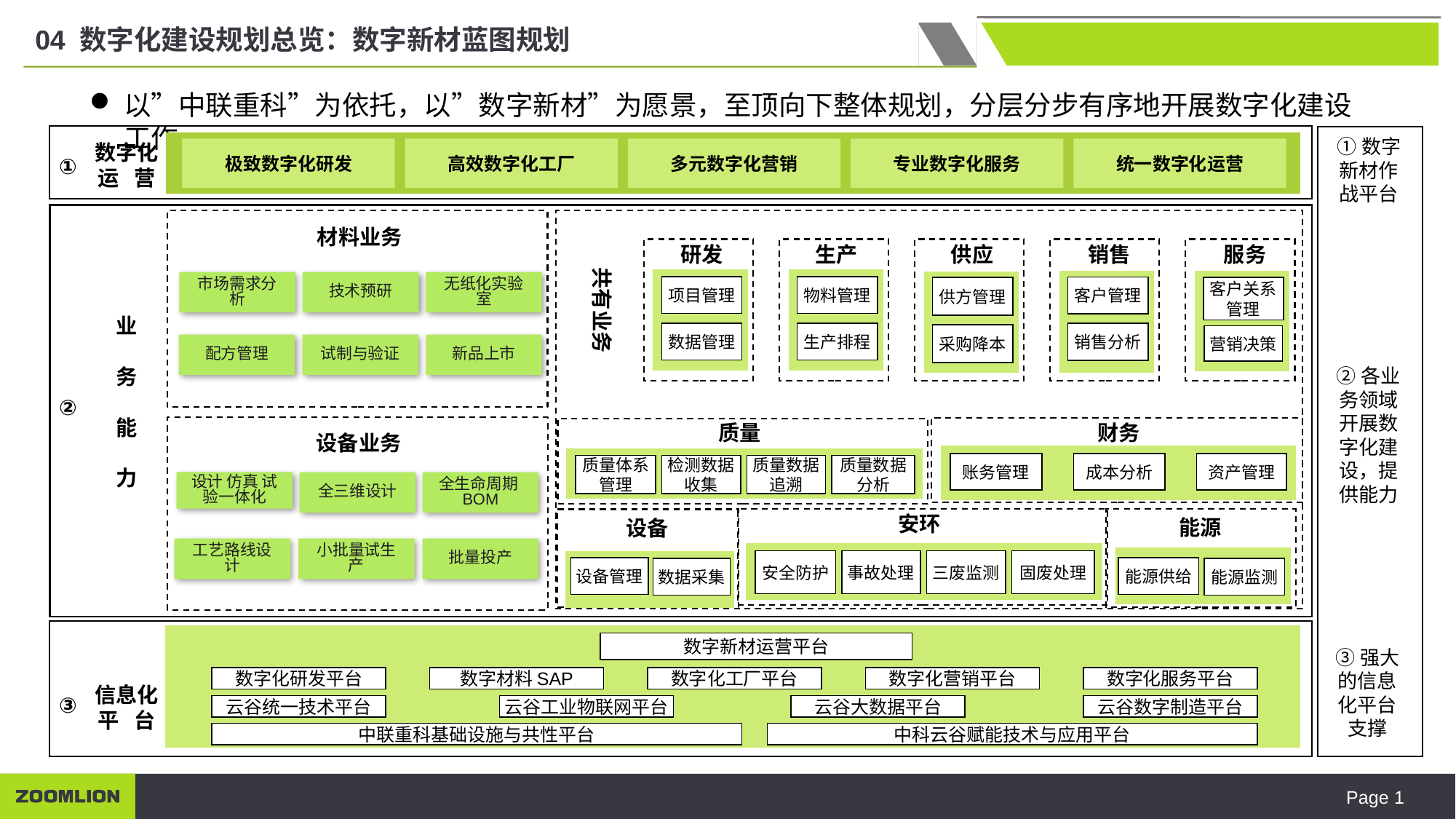

04 数字化建设规划总览：数字新材蓝图规划
以”中联重科”为依托，以”数字新材”为愿景，至顶向下整体规划，分层分步有序地开展数字化建设工作。

①数字新材作战平台
②各业务领域开展数字化建设，提供能力
③强大的信息化平台支撑

数字化
运   营
极致数字化研发
高效数字化工厂
多元数字化营销
专业数字化服务
统一数字化运营
①

材料业务
共有业务

研发

项目管理
数据管理

生产

物料管理
生产排程

供应

供方管理
采购降本

销售

客户管理
销售分析

服务

客户关系管理
营销决策
市场需求分析
技术预研
无纸化实验室
业

务

能

力
配方管理
试制与验证
新品上市
②

财务

账务管理
成本分析
资产管理

质量

质量体系管理
检测数据收集
质量数据追溯
质量数据分析
设备业务
设计 仿真 试验一体化
全三维设计
全生命周期BOM

能源

能源供给
能源监测

设备

设备管理
数据采集

安环

安全防护
事故处理
三废监测
固废处理
工艺路线设计
小批量试生产
批量投产

数字新材运营平台
数字化研发平台
数字材料SAP
数字化工厂平台
数字化营销平台
数字化服务平台
信息化平   台
③
云谷统一技术平台
云谷工业物联网平台
云谷大数据平台
云谷数字制造平台
中联重科基础设施与共性平台
中科云谷赋能技术与应用平台
Page 1